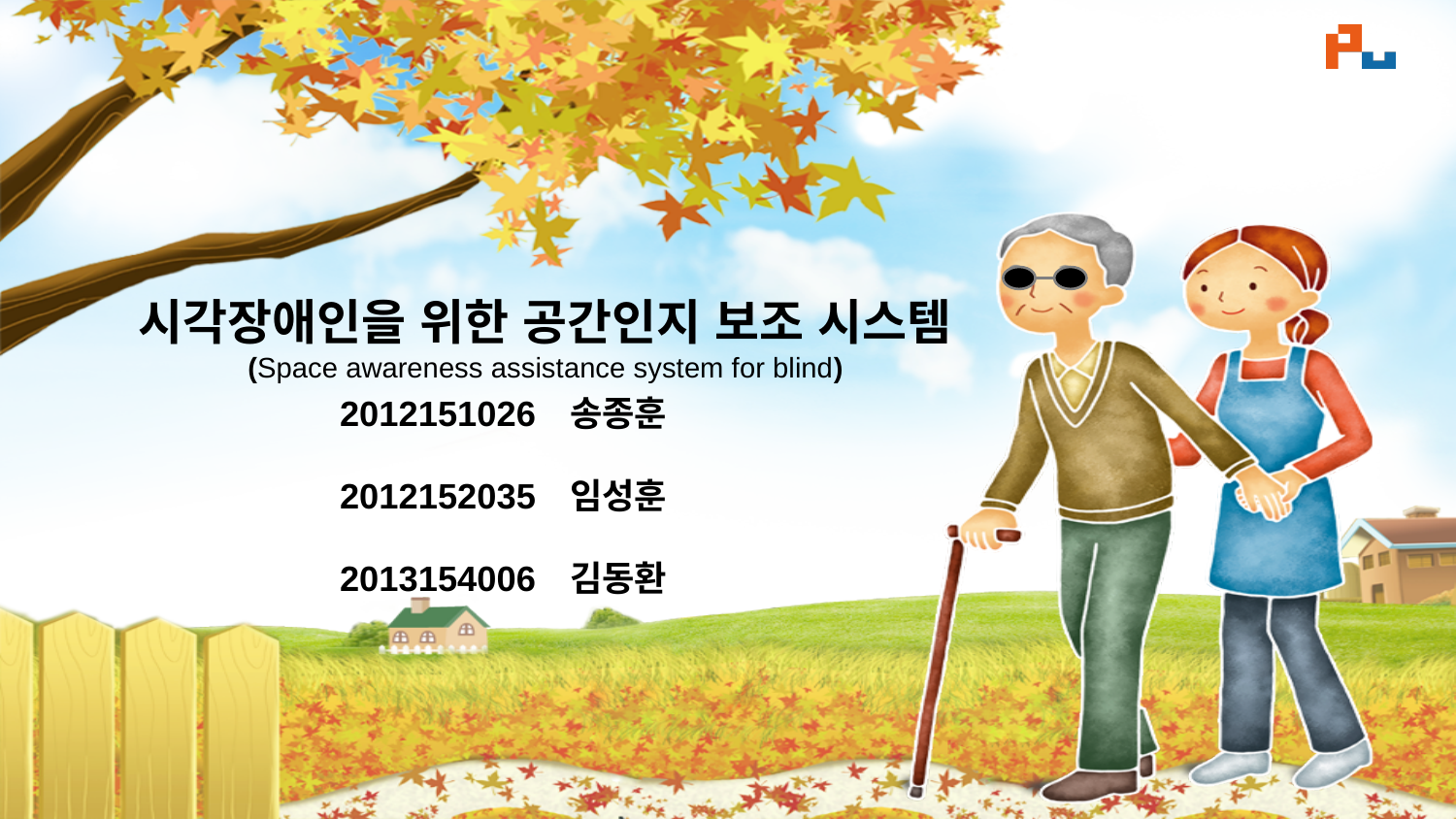

시각장애인을 위한 공간인지 보조 시스템
(Space awareness assistance system for blind)
2012151026  송종훈
2012152035  임성훈
2013154006  김동환